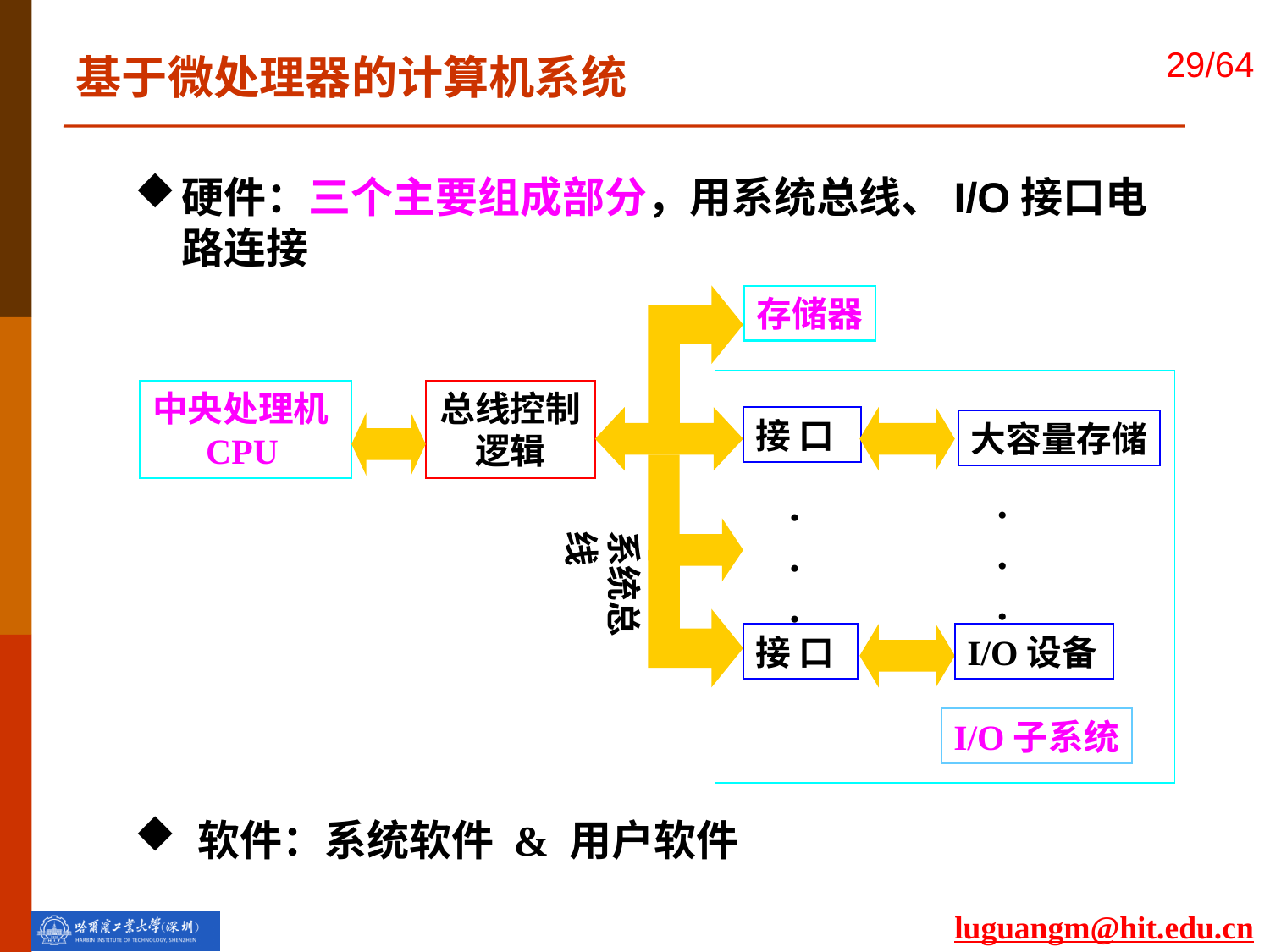

基于微处理器的计算机系统

硬件：三个主要组成部分，用系统总线、I/O接口电路连接
存储器

中央处理机
      CPU
总线控制
逻辑

接 口

大容量存储

.
.
.
.
.
.
系统总线

接 口

I/O设备
I/O子系统
软件：系统软件 & 用户软件